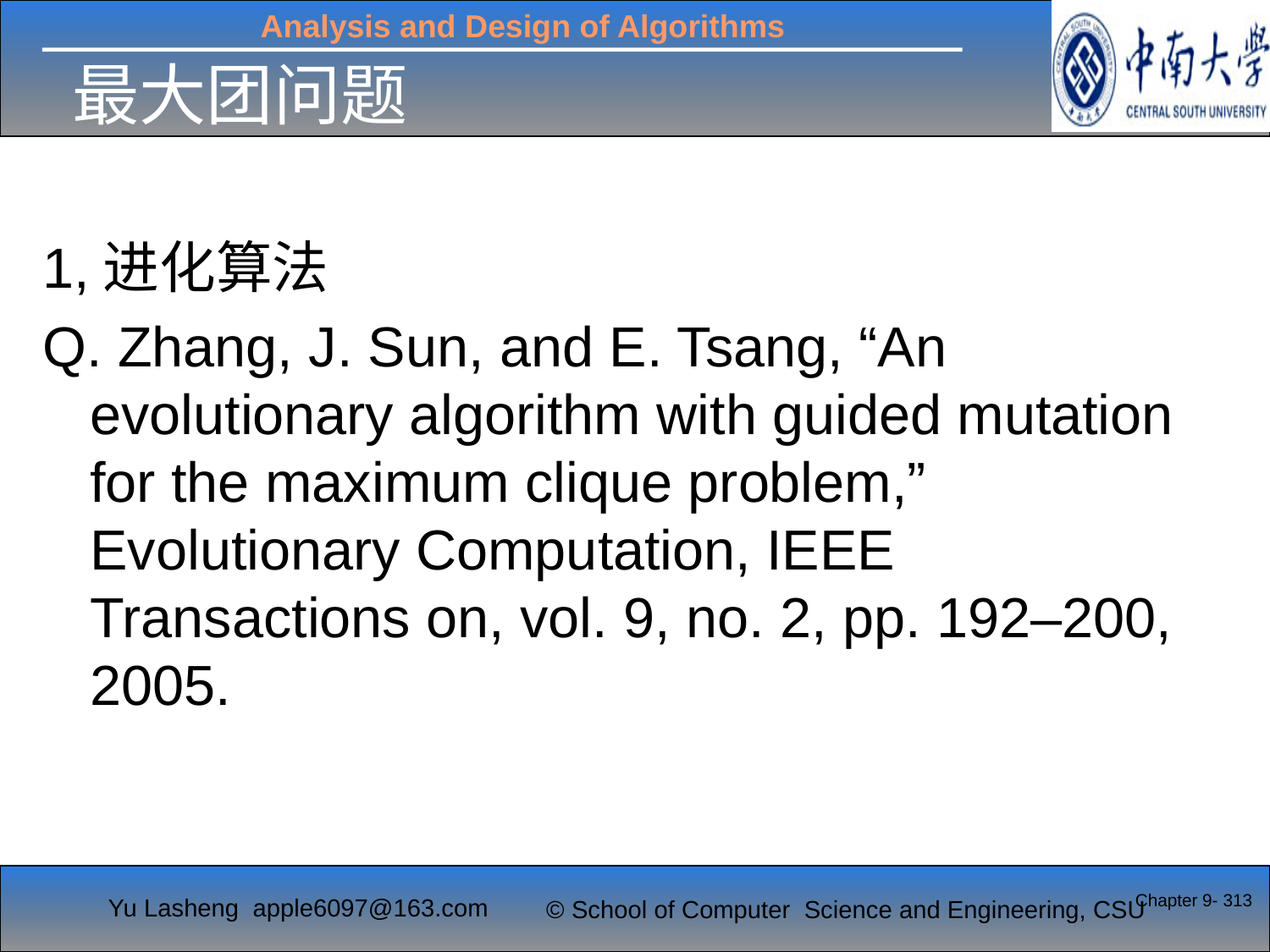

# 最大团问题

1,进化算法
Q. Zhang, J. Sun, and E. Tsang, “An evolutionary algorithm with guided mutation for the maximum clique problem,”  Evolutionary Computation, IEEE Transactions on, vol. 9, no. 2, pp. 192–200, 2005.

Chapter 9- 313